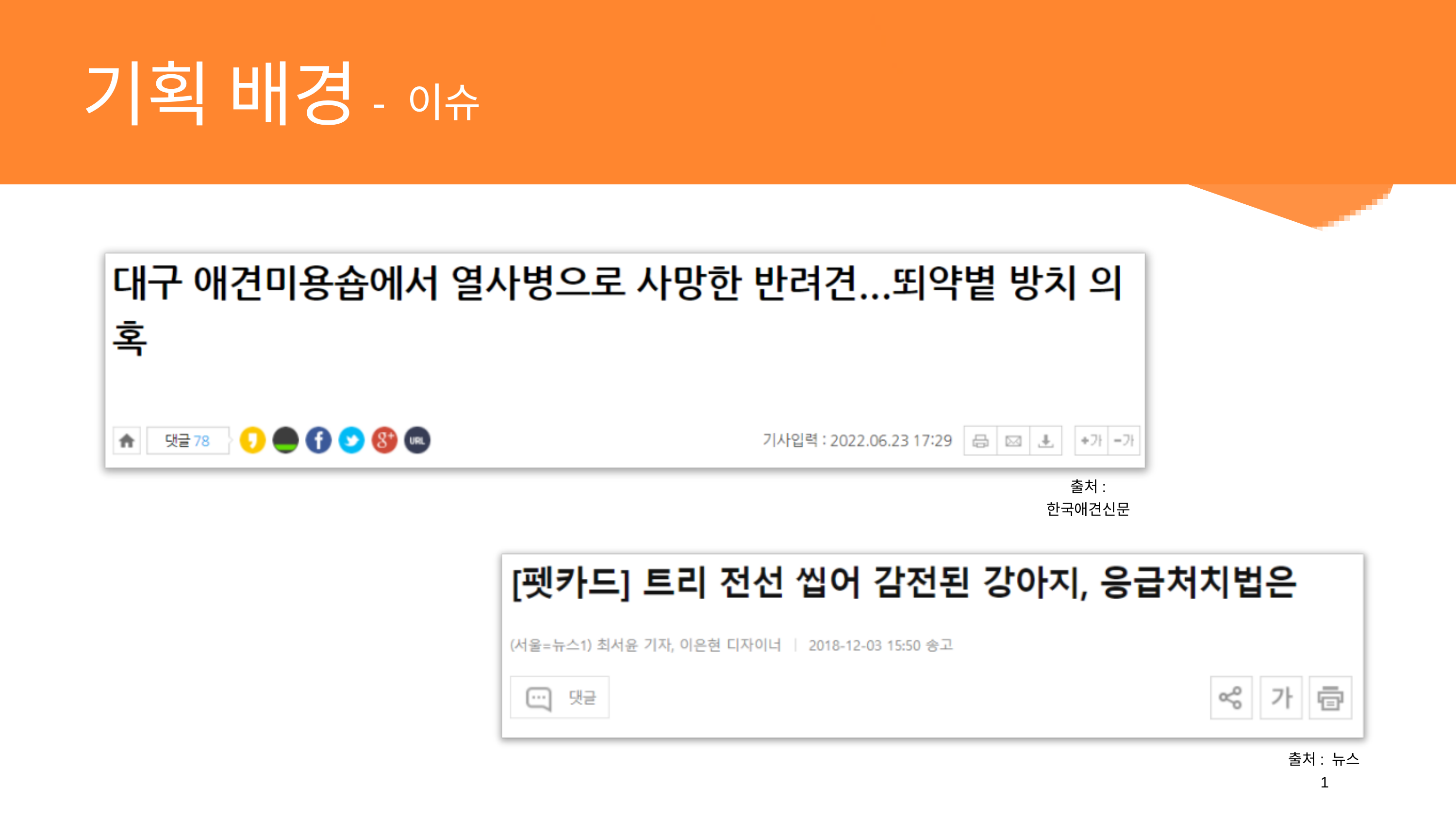

기획 배경
반려동물 관련 시장
 - 이슈

출처: 한국애견신문

출처: 뉴스1